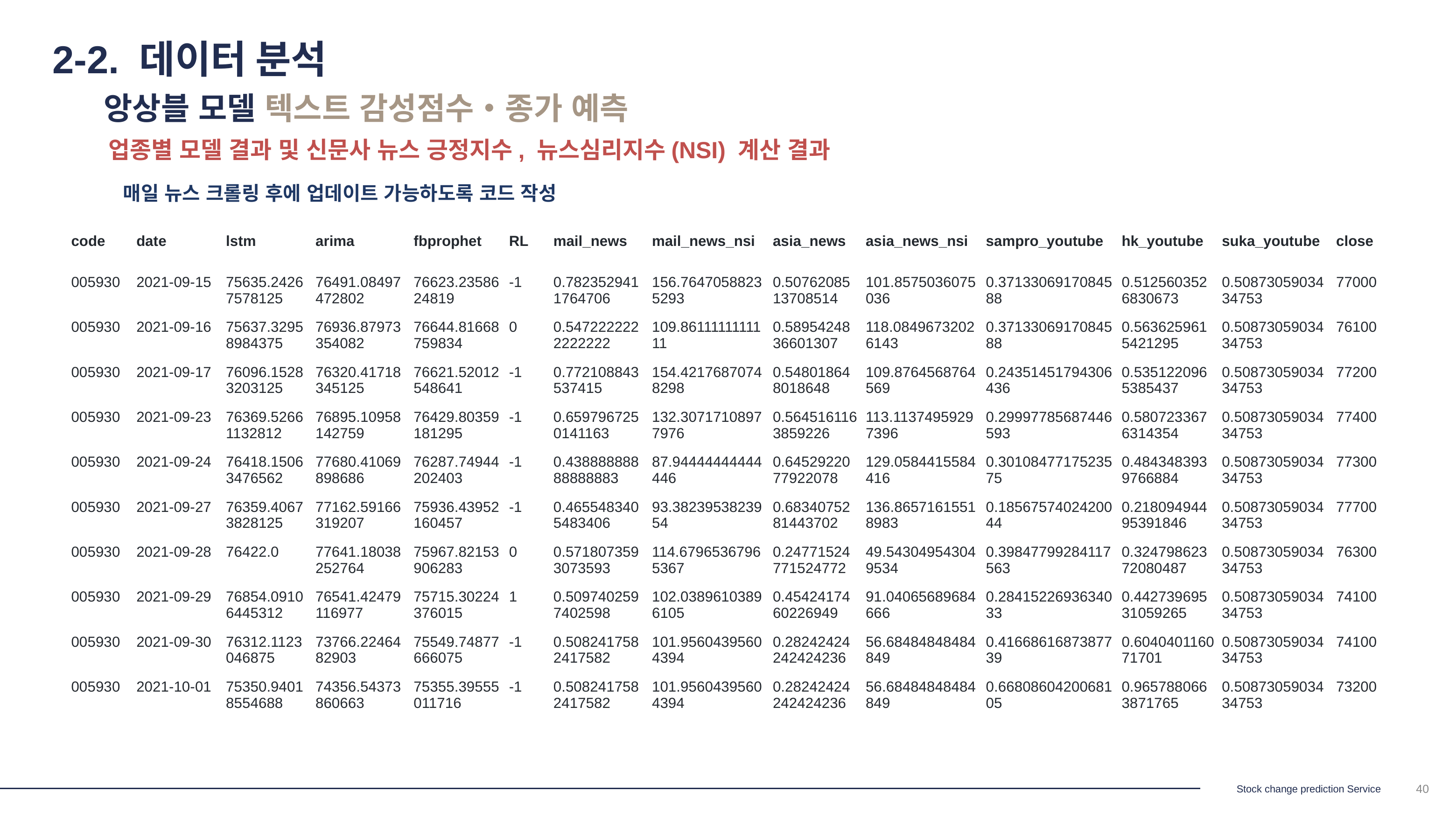

2-2. 데이터 분석
앙상블 모델 텍스트 감성점수‧종가 예측
업종별 모델 결과 및 신문사 뉴스 긍정지수, 뉴스심리지수(NSI) 계산 결과
매일 뉴스 크롤링 후에 업데이트 가능하도록 코드 작성
| code | date | lstm | arima | fbprophet | RL | mail\_news | mail\_news\_nsi | asia\_news | asia\_news\_nsi | sampro\_youtube | hk\_youtube | suka\_youtube | close |
| --- | --- | --- | --- | --- | --- | --- | --- | --- | --- | --- | --- | --- | --- |
| 005930 | 2021-09-15 | 75635.24267578125 | 76491.08497472802 | 76623.2358624819 | -1 | 0.7823529411764706 | 156.76470588235293 | 0.5076208513708514 | 101.8575036075036 | 0.3713306917084588 | 0.5125603526830673 | 0.5087305903434753 | 77000 |
| 005930 | 2021-09-16 | 75637.32958984375 | 76936.87973354082 | 76644.81668759834 | 0 | 0.5472222222222222 | 109.8611111111111 | 0.5895424836601307 | 118.08496732026143 | 0.3713306917084588 | 0.5636259615421295 | 0.5087305903434753 | 76100 |
| 005930 | 2021-09-17 | 76096.15283203125 | 76320.41718345125 | 76621.52012548641 | -1 | 0.772108843537415 | 154.42176870748298 | 0.548018648018648 | 109.8764568764569 | 0.24351451794306436 | 0.5351220965385437 | 0.5087305903434753 | 77200 |
| 005930 | 2021-09-23 | 76369.52661132812 | 76895.10958142759 | 76429.80359181295 | -1 | 0.6597967250141163 | 132.30717108977976 | 0.5645161163859226 | 113.11374959297396 | 0.29997785687446593 | 0.5807233676314354 | 0.5087305903434753 | 77400 |
| 005930 | 2021-09-24 | 76418.15063476562 | 77680.41069898686 | 76287.74944202403 | -1 | 0.43888888888888883 | 87.94444444444446 | 0.6452922077922078 | 129.0584415584416 | 0.3010847717523575 | 0.4843483939766884 | 0.5087305903434753 | 77300 |
| 005930 | 2021-09-27 | 76359.40673828125 | 77162.59166319207 | 75936.43952160457 | -1 | 0.4655483405483406 | 93.3823953823954 | 0.6834075281443702 | 136.86571615518983 | 0.1856757402420044 | 0.21809494495391846 | 0.5087305903434753 | 77700 |
| 005930 | 2021-09-28 | 76422.0 | 77641.18038252764 | 75967.82153906283 | 0 | 0.5718073593073593 | 114.67965367965367 | 0.24771524771524772 | 49.543049543049534 | 0.39847799284117563 | 0.32479862372080487 | 0.5087305903434753 | 76300 |
| 005930 | 2021-09-29 | 76854.09106445312 | 76541.42479116977 | 75715.30224376015 | 1 | 0.5097402597402598 | 102.03896103896105 | 0.4542417460226949 | 91.04065689684666 | 0.2841522693634033 | 0.44273969531059265 | 0.5087305903434753 | 74100 |
| 005930 | 2021-09-30 | 76312.1123046875 | 73766.2246482903 | 75549.74877666075 | -1 | 0.5082417582417582 | 101.95604395604394 | 0.28242424242424236 | 56.68484848484849 | 0.4166861687387739 | 0.604040116071701 | 0.5087305903434753 | 74100 |
| 005930 | 2021-10-01 | 75350.94018554688 | 74356.54373860663 | 75355.39555011716 | -1 | 0.5082417582417582 | 101.95604395604394 | 0.28242424242424236 | 56.68484848484849 | 0.6680860420068105 | 0.9657880663871765 | 0.5087305903434753 | 73200 |
40
Stock change prediction Service